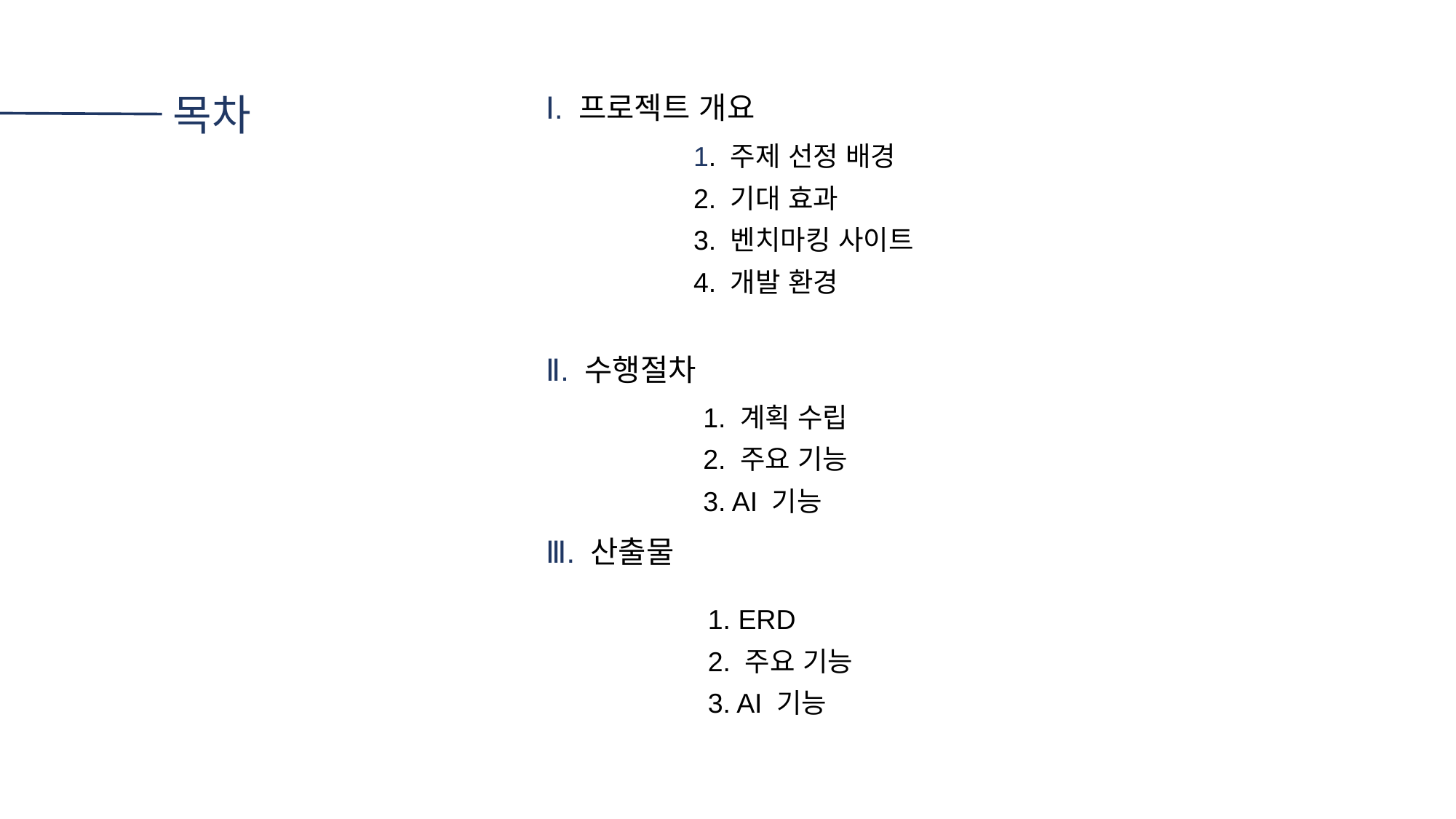

목차
Ⅰ. 프로젝트 개요

Ⅱ. 수행절차

Ⅲ. 산출물

1. 주제 선정 배경

2. 기대 효과

3. 벤치마킹 사이트

4. 개발 환경

1. 계획 수립

2. 주요 기능

3. AI 기능
1. ERD

2. 주요 기능

3. AI 기능